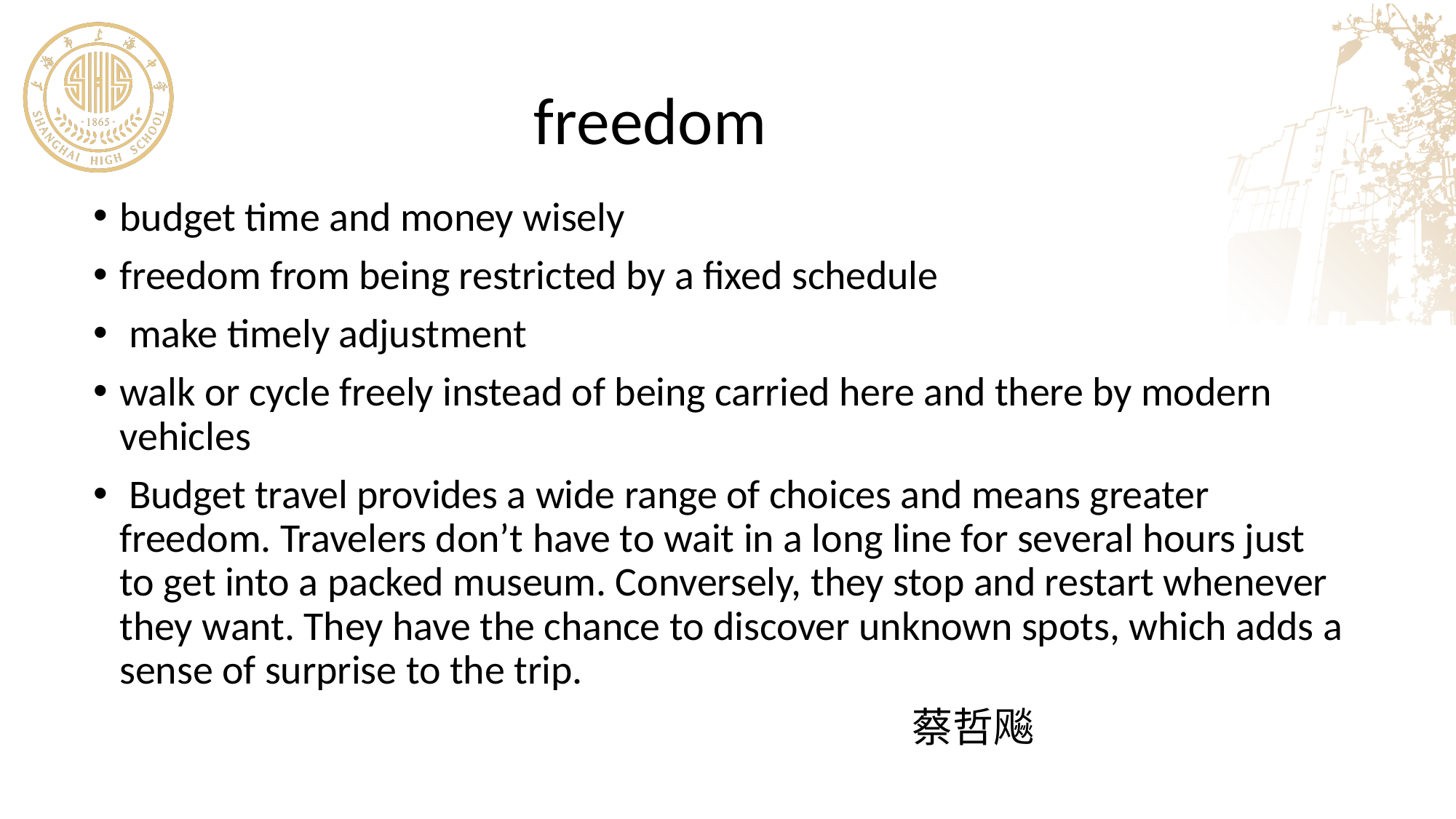

# freedom
budget time and money wisely
freedom from being restricted by a fixed schedule
 make timely adjustment
walk or cycle freely instead of being carried here and there by modern vehicles
 Budget travel provides a wide range of choices and means greater freedom. Travelers don’t have to wait in a long line for several hours just to get into a packed museum. Conversely, they stop and restart whenever they want. They have the chance to discover unknown spots, which adds a sense of surprise to the trip.
                                                                                         蔡哲飚